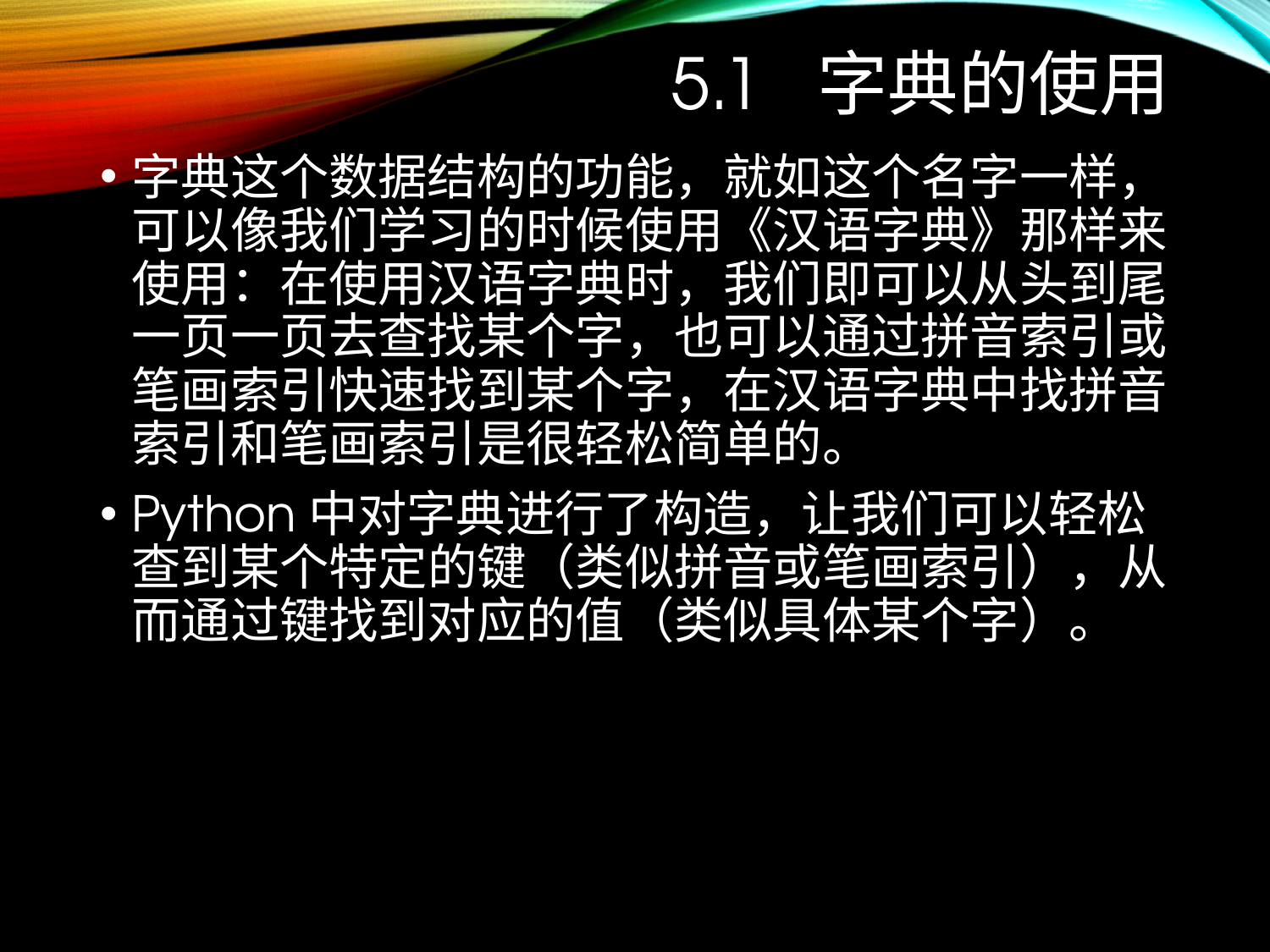

# 5.1  字典的使用
字典这个数据结构的功能，就如这个名字一样，可以像我们学习的时候使用《汉语字典》那样来使用：在使用汉语字典时，我们即可以从头到尾一页一页去查找某个字，也可以通过拼音索引或笔画索引快速找到某个字，在汉语字典中找拼音索引和笔画索引是很轻松简单的。
Python中对字典进行了构造，让我们可以轻松查到某个特定的键（类似拼音或笔画索引），从而通过键找到对应的值（类似具体某个字）。